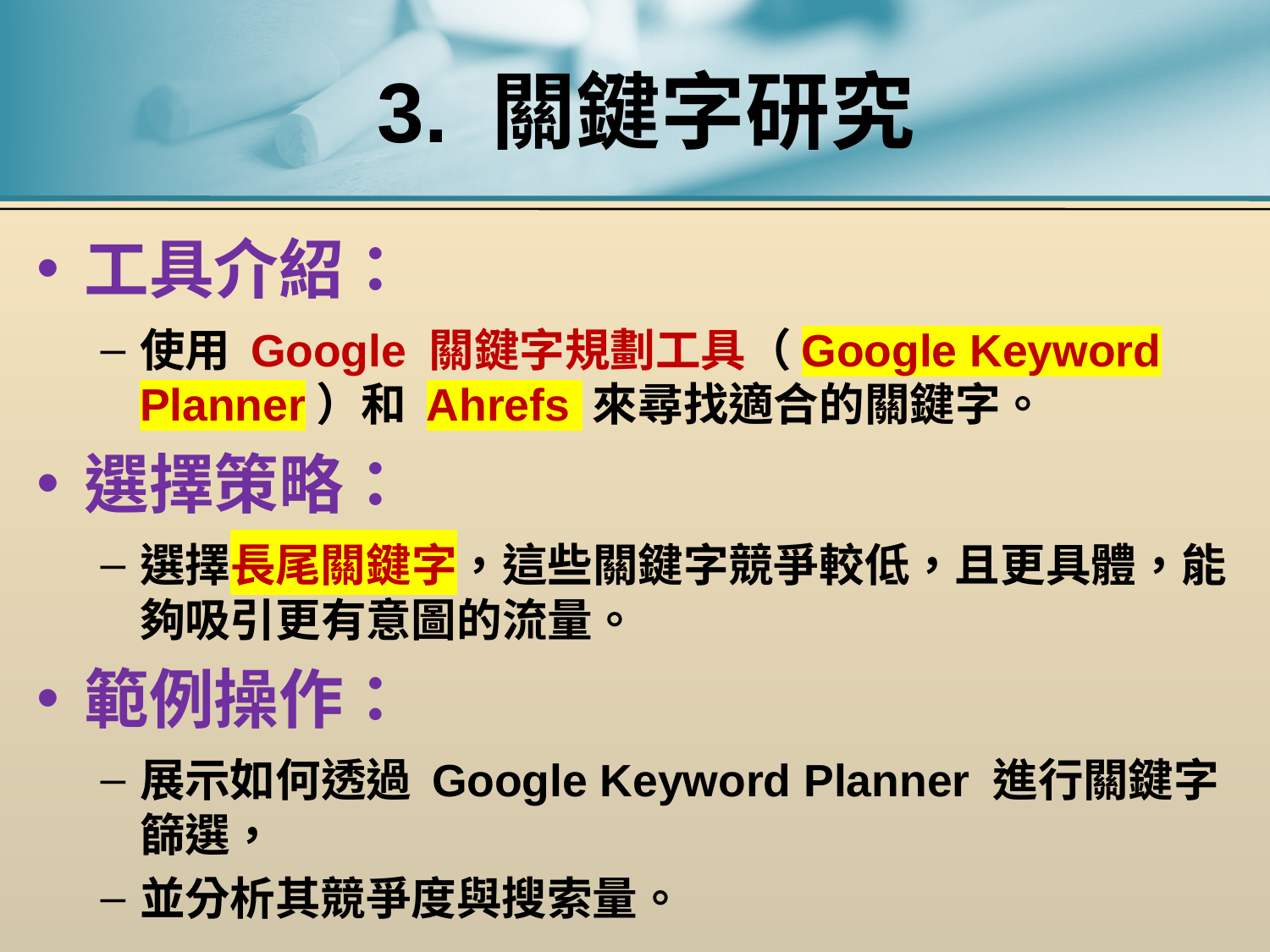

# 3. 關鍵字研究
工具介紹：
使用 Google 關鍵字規劃工具（Google Keyword Planner）和 Ahrefs 來尋找適合的關鍵字。
選擇策略：
選擇長尾關鍵字，這些關鍵字競爭較低，且更具體，能夠吸引更有意圖的流量。
範例操作：
展示如何透過 Google Keyword Planner 進行關鍵字篩選，
並分析其競爭度與搜索量。